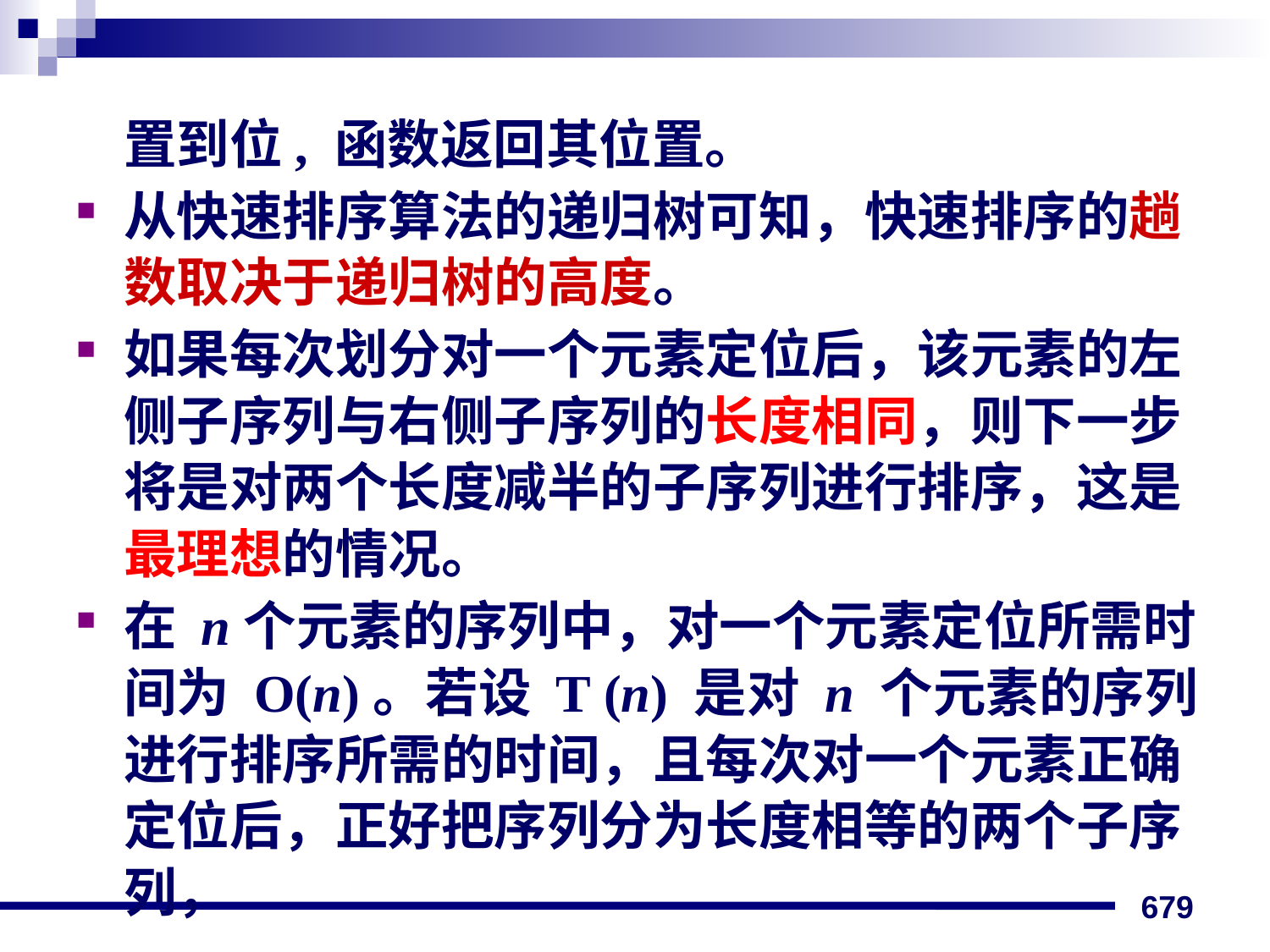

置到位, 函数返回其位置。
从快速排序算法的递归树可知，快速排序的趟数取决于递归树的高度。
如果每次划分对一个元素定位后，该元素的左侧子序列与右侧子序列的长度相同，则下一步将是对两个长度减半的子序列进行排序，这是最理想的情况。
在 n个元素的序列中，对一个元素定位所需时间为 O(n)。若设 T (n) 是对 n 个元素的序列进行排序所需的时间，且每次对一个元素正确定位后，正好把序列分为长度相等的两个子序列，
679